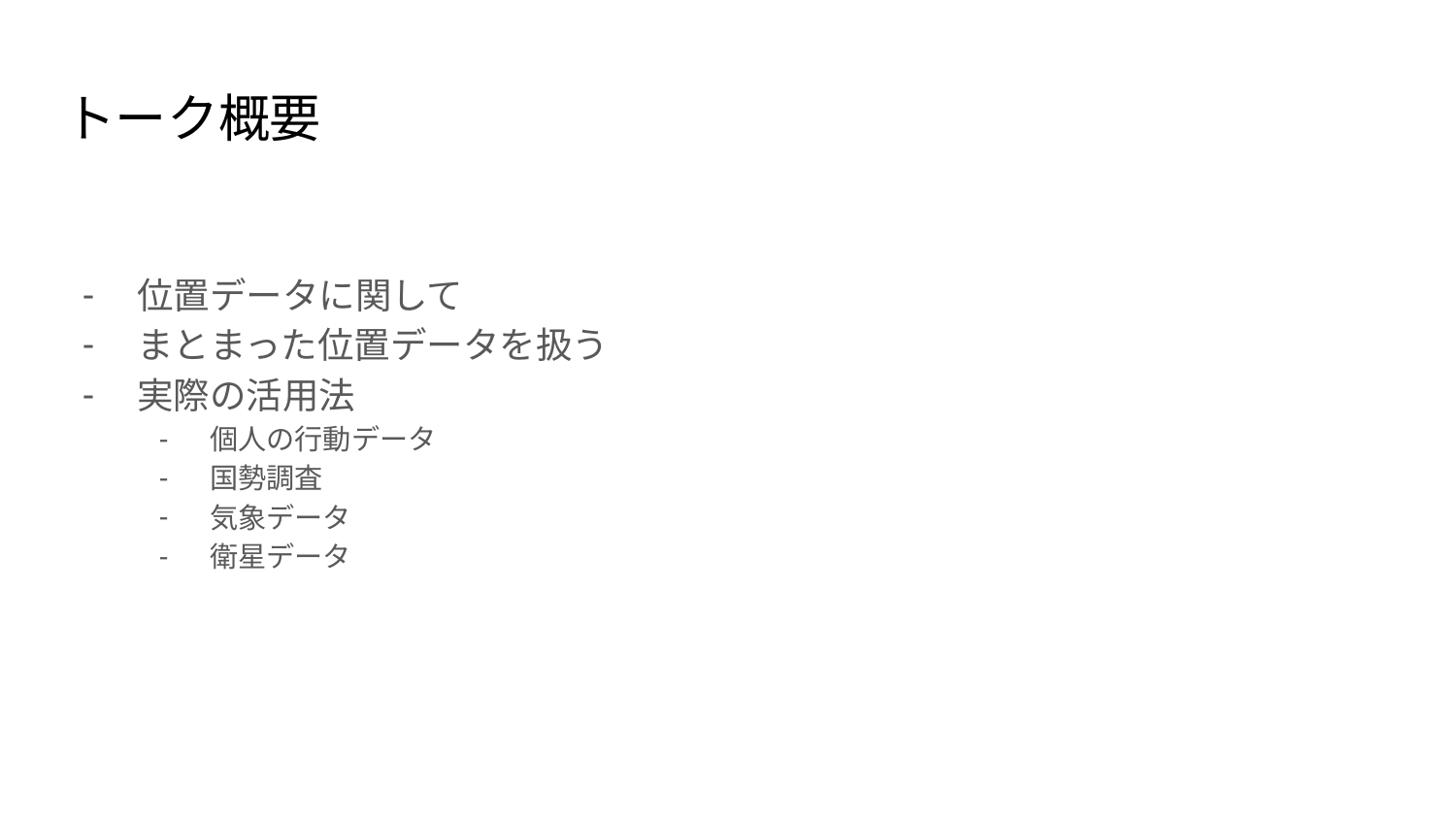

# トーク概要

位置データに関して
まとまった位置データを扱う
実際の活用法
個人の行動データ
国勢調査
気象データ
衛星データ